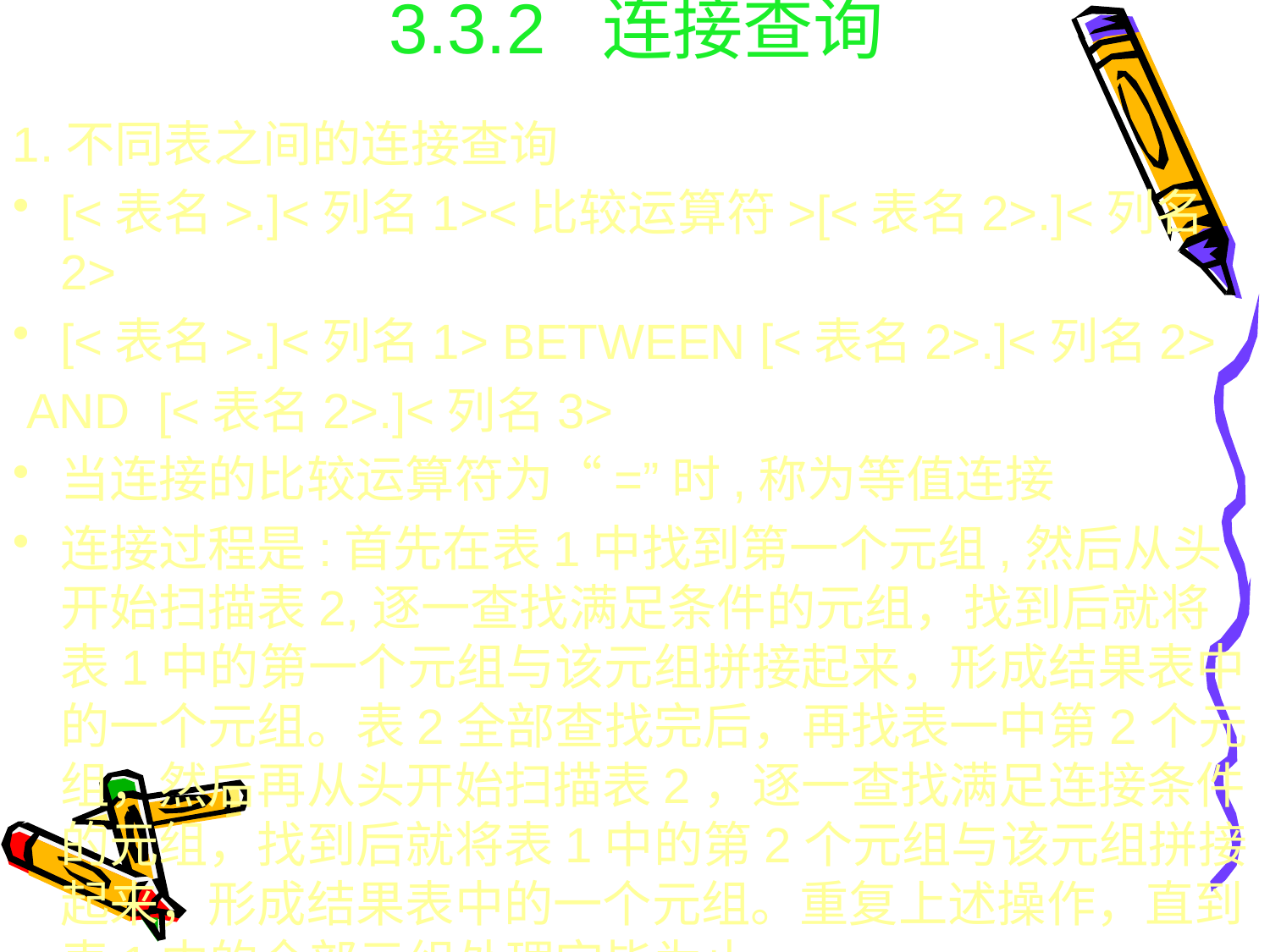

# 3.3.2  连接查询
1.不同表之间的连接查询
[<表名>.]<列名1><比较运算符>[<表名2>.]<列名2>
[<表名>.]<列名1> BETWEEN [<表名2>.]<列名2>
 AND  [<表名2>.]<列名3>
当连接的比较运算符为“=”时,称为等值连接
连接过程是:首先在表1中找到第一个元组,然后从头开始扫描表2,逐一查找满足条件的元组，找到后就将表1中的第一个元组与该元组拼接起来，形成结果表中的一个元组。表2全部查找完后，再找表一中第2个元组，然后再从头开始扫描表2，逐一查找满足连接条件的元组，找到后就将表1中的第2个元组与该元组拼接起来，形成结果表中的一个元组。重复上述操作，直到表1中的全部元组处理完毕为止。